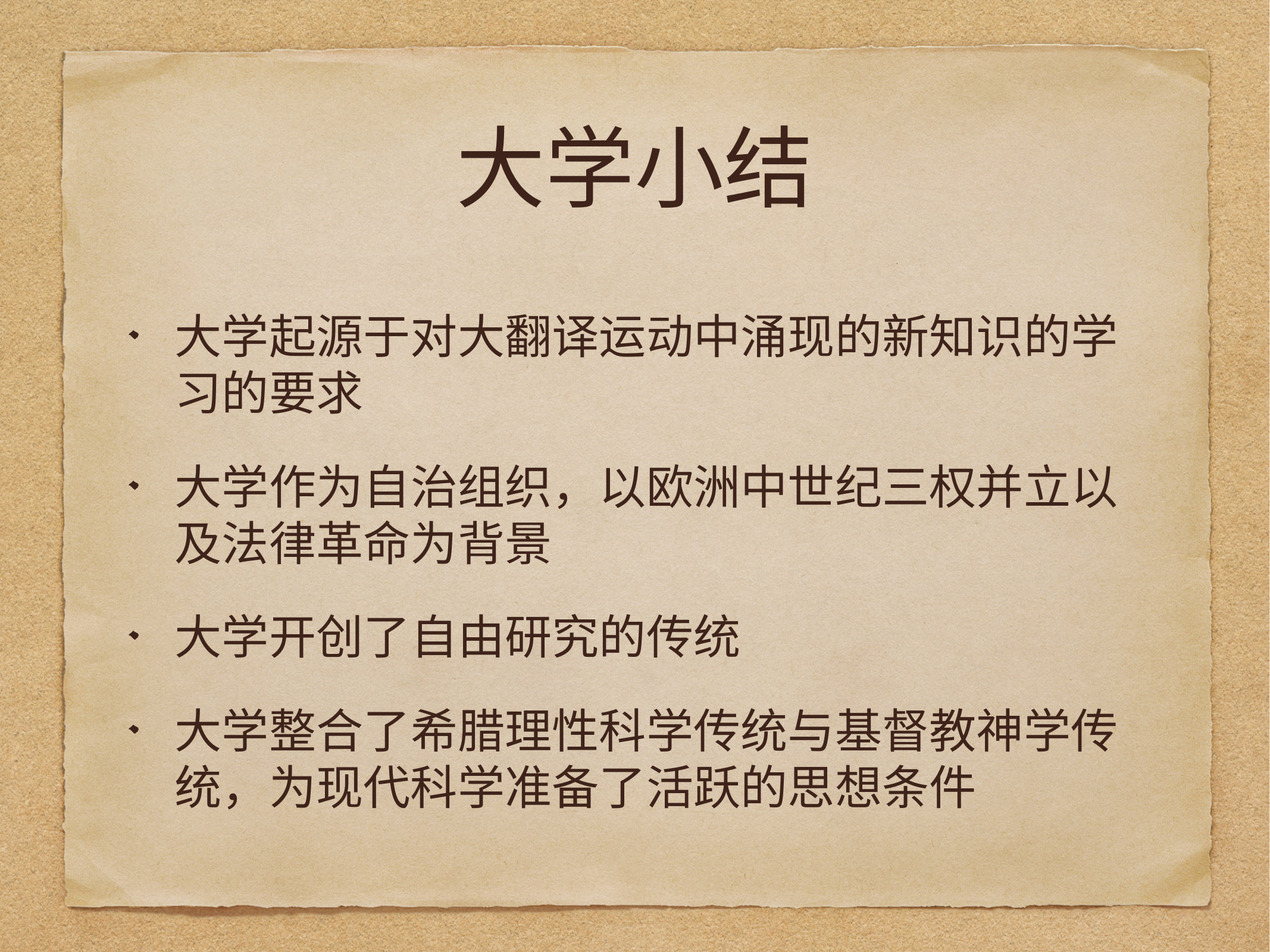

# 大学小结
大学起源于对大翻译运动中涌现的新知识的学习的要求
大学作为自治组织，以欧洲中世纪三权并立以及法律革命为背景
大学开创了自由研究的传统
大学整合了希腊理性科学传统与基督教神学传统，为现代科学准备了活跃的思想条件